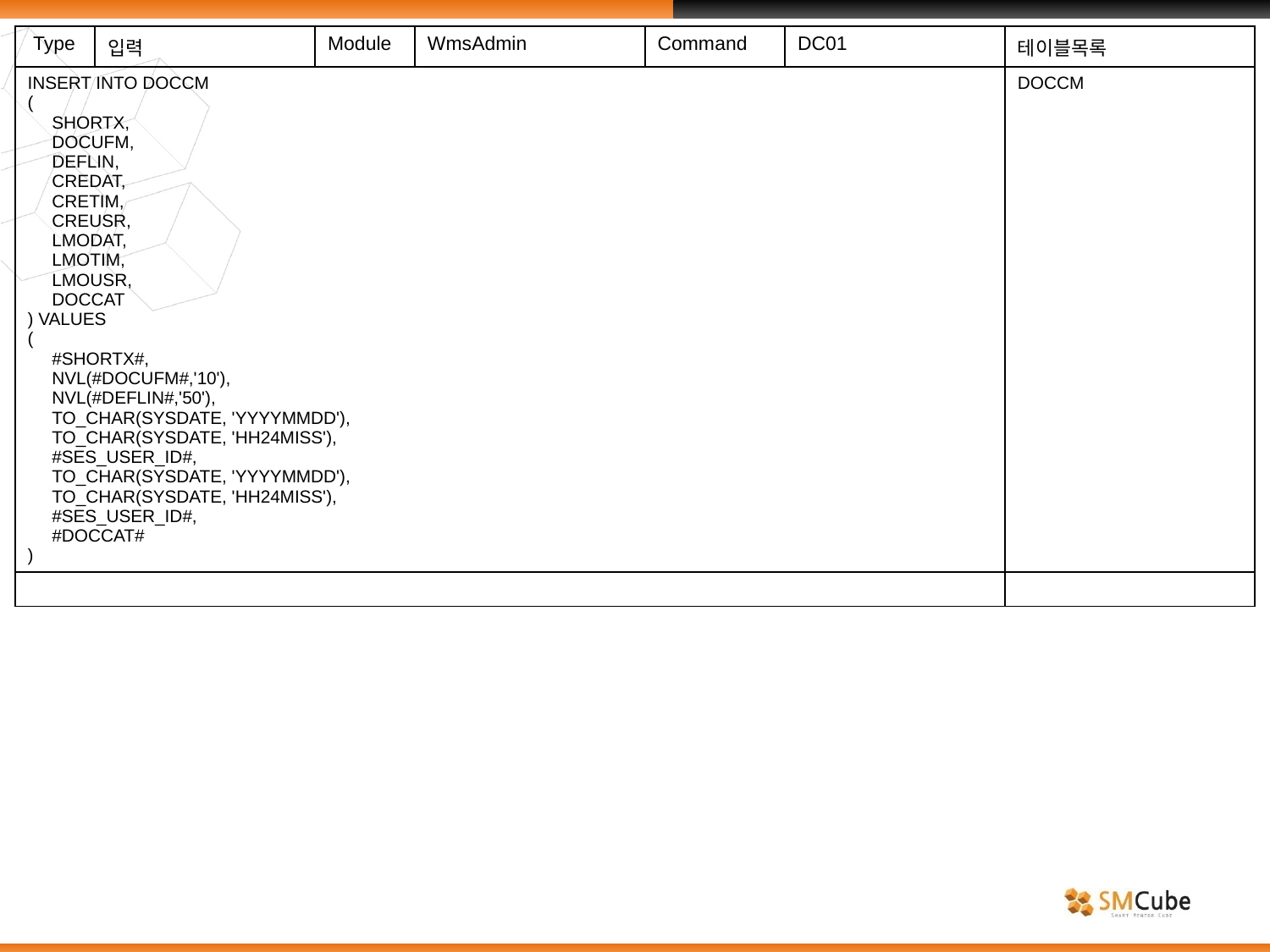

| Type | 입력 | Module | WmsAdmin | Command | DC01 | 테이블목록 |
| --- | --- | --- | --- | --- | --- | --- |
| INSERT INTO DOCCM ( SHORTX, DOCUFM, DEFLIN, CREDAT, CRETIM, CREUSR, LMODAT, LMOTIM, LMOUSR, DOCCAT ) VALUES ( #SHORTX#, NVL(#DOCUFM#,'10'), NVL(#DEFLIN#,'50'), TO\_CHAR(SYSDATE, 'YYYYMMDD'), TO\_CHAR(SYSDATE, 'HH24MISS'), #SES\_USER\_ID#, TO\_CHAR(SYSDATE, 'YYYYMMDD'), TO\_CHAR(SYSDATE, 'HH24MISS'), #SES\_USER\_ID#, #DOCCAT# ) |  |  |  |  |  | DOCCM |
|  |  |  |  |  |  |  |